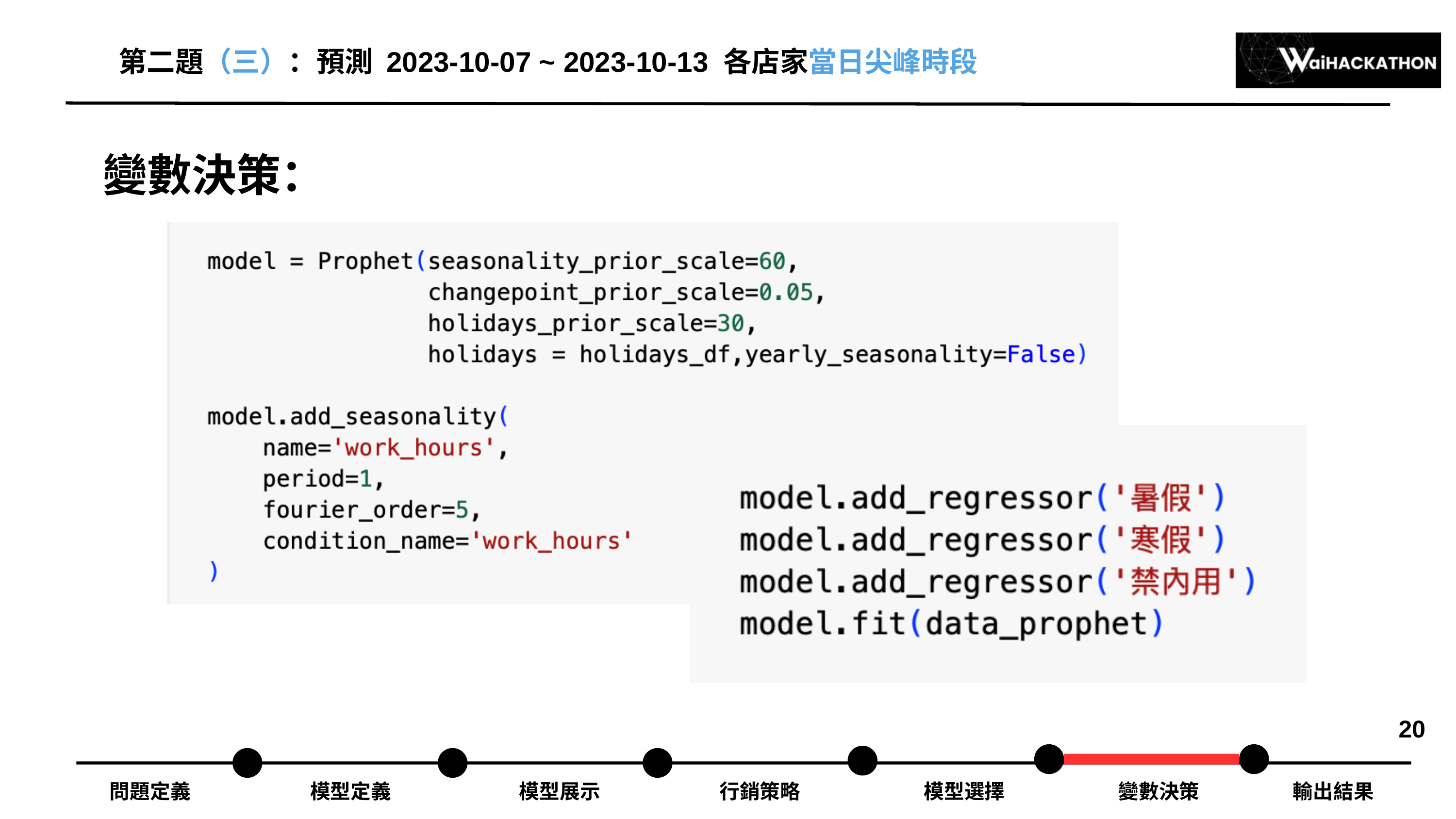

第二題（三）：預測 2023-10-07 ~ 2023-10-13 各店家當日尖峰時段

變數決策：

20

問題定義
模型定義
模型展示
行銷策略
模型選擇
變數決策
輸出結果